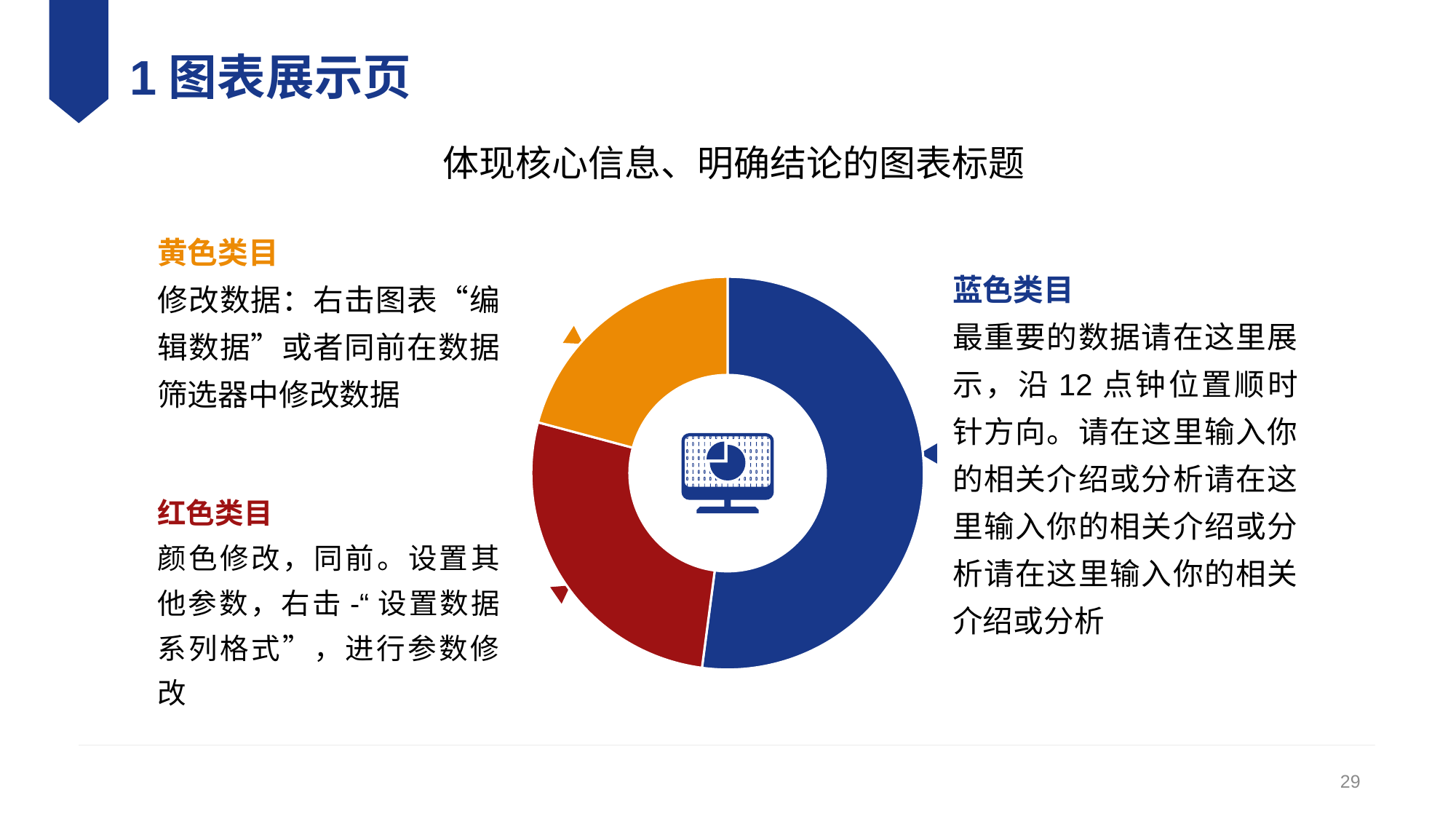

# 1图表展示页
体现核心信息、明确结论的图表标题
蓝色类目
最重要的数据请在这里展示，沿12点钟位置顺时针方向。请在这里输入你的相关介绍或分析请在这里输入你的相关介绍或分析请在这里输入你的相关介绍或分析
黄色类目
修改数据：右击图表“编辑数据”或者同前在数据筛选器中修改数据

### Chart

| Category | 数据 |
|---|---|
| 第一季度 | 5.0 |
| 第二季度 | 2.6 |
| 第三季度 | 2.0 |

红色类目
颜色修改，同前。设置其他参数，右击-“设置数据系列格式”，进行参数修改

29